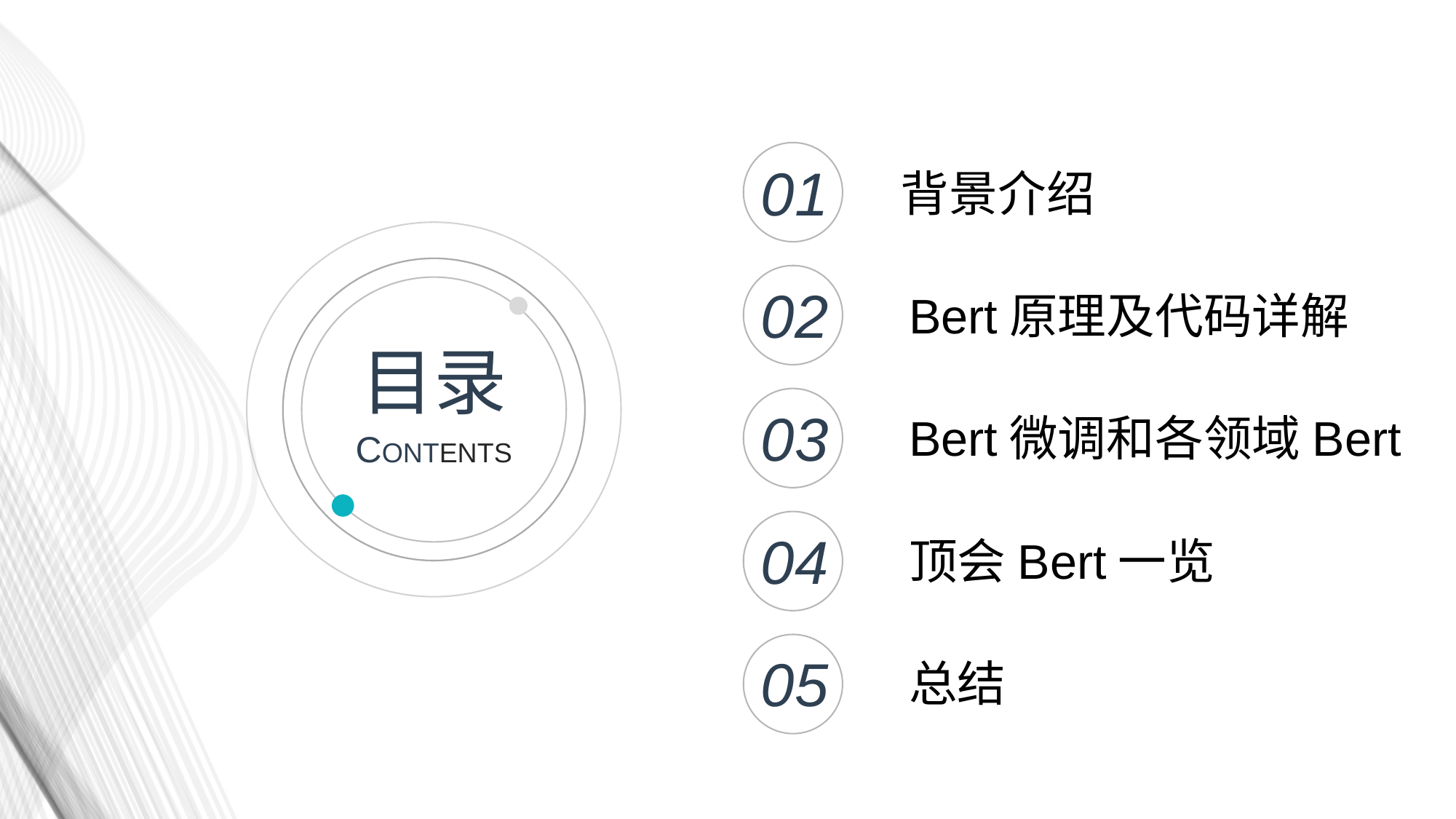

01
背景介绍

02

Bert原理及代码详解

目录

03
Bert微调和各领域Bert
CONTENTS

04
顶会Bert一览

05
总结